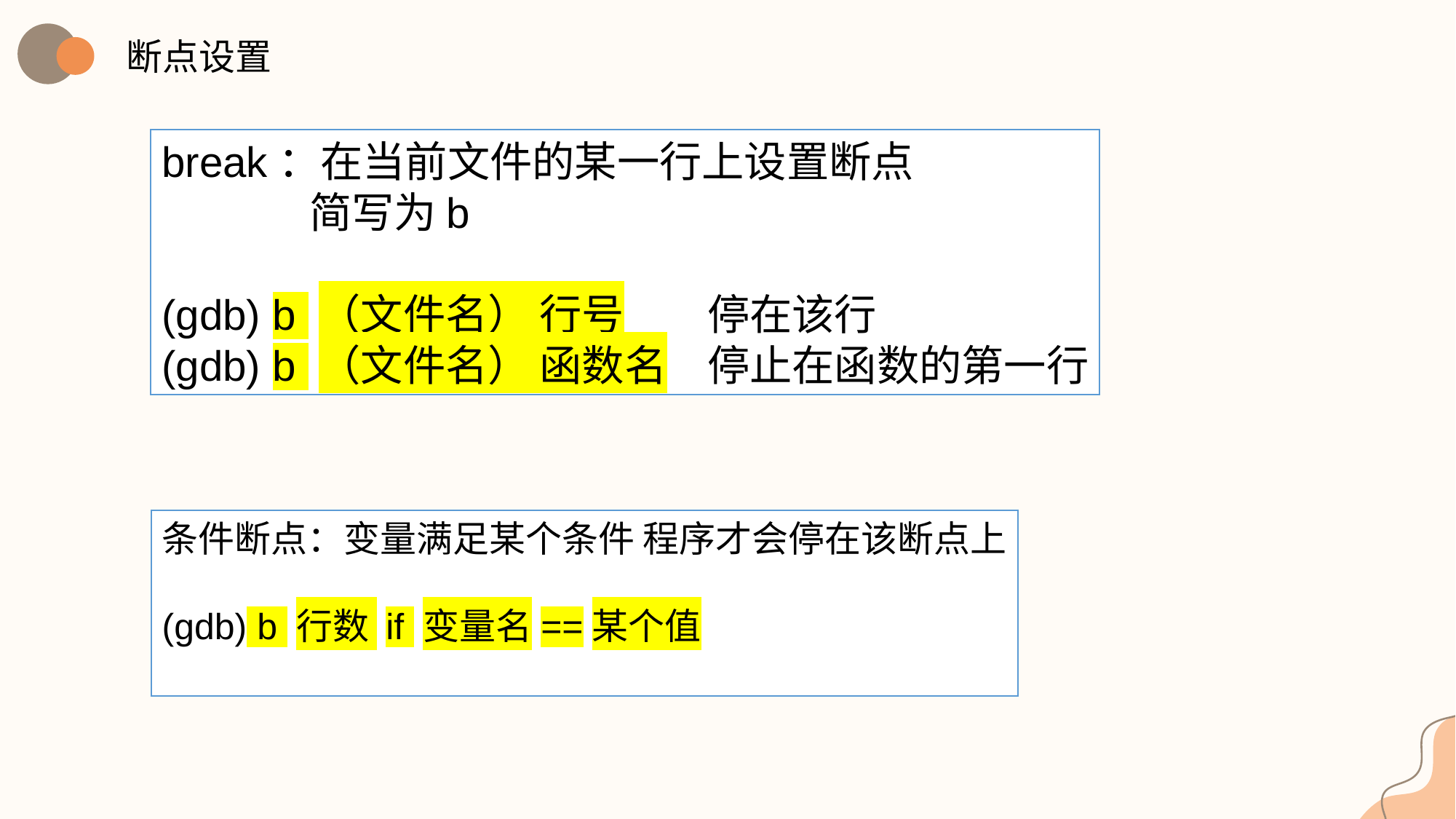

断点设置

break：在当前文件的某一行上设置断点
	   简写为b

(gdb) b （文件名） 行号	停在该行
(gdb) b （文件名） 函数名	停止在函数的第一行
条件断点：变量满足某个条件 程序才会停在该断点上

(gdb) b 行数 if 变量名==某个值